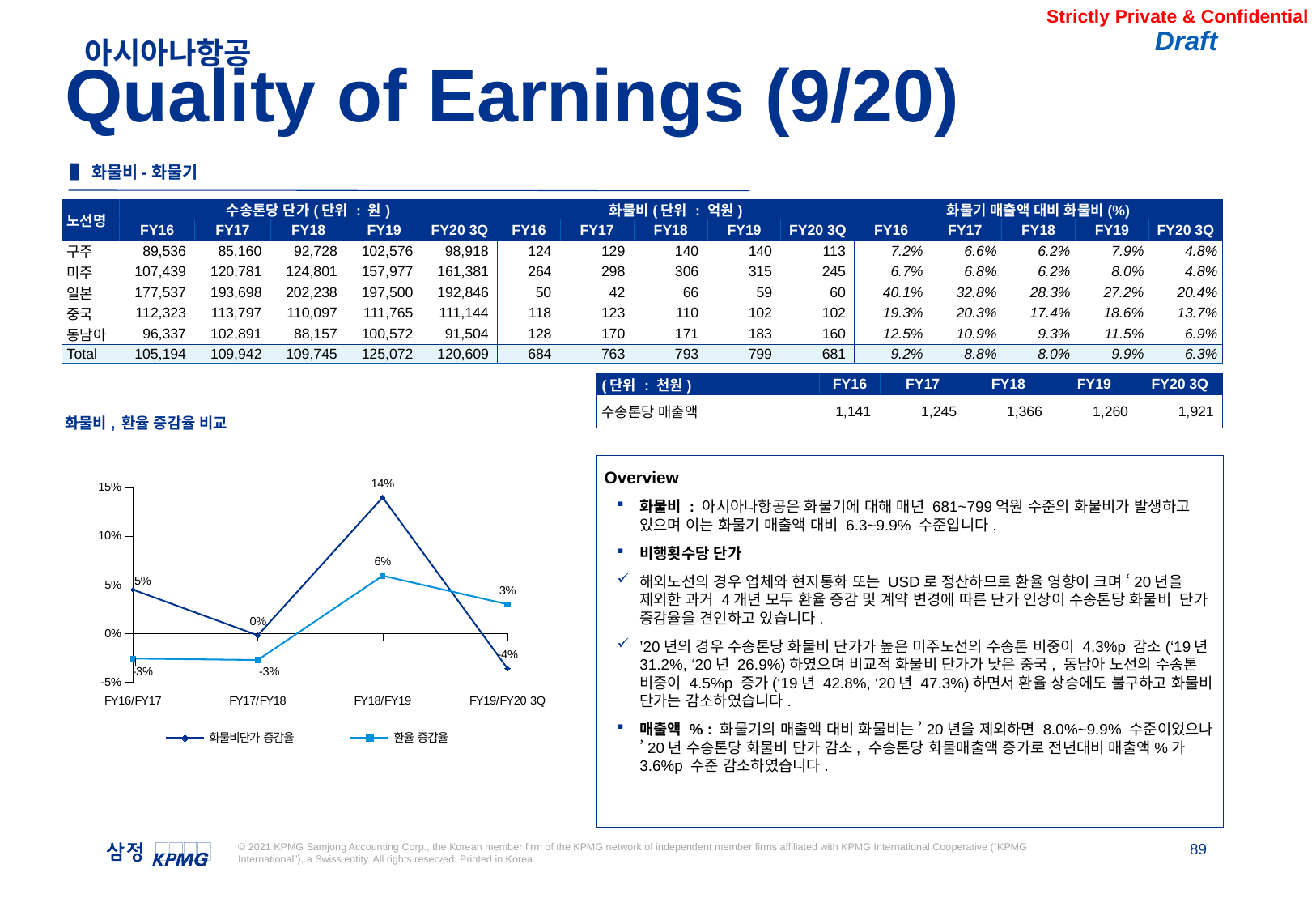

아시아나항공
Quality of Earnings (9/20)
▌화물비-화물기

| 노선명 | 수송톤당 단가(단위 : 원) |  |  |  |  | 화물비(단위 : 억원) |  |  |  |  | 화물기 매출액 대비 화물비(%) |  |  |  |  |
| --- | --- | --- | --- | --- | --- | --- | --- | --- | --- | --- | --- | --- | --- | --- | --- |
|  | FY16 | FY17 | FY18 | FY19 | FY20 3Q | FY16 | FY17 | FY18 | FY19 | FY20 3Q | FY16 | FY17 | FY18 | FY19 | FY20 3Q |
| 구주 | 89,536 | 85,160 | 92,728 | 102,576 | 98,918 | 124 | 129 | 140 | 140 | 113 | 7.2% | 6.6% | 6.2% | 7.9% | 4.8% |
| 미주 | 107,439 | 120,781 | 124,801 | 157,977 | 161,381 | 264 | 298 | 306 | 315 | 245 | 6.7% | 6.8% | 6.2% | 8.0% | 4.8% |
| 일본 | 177,537 | 193,698 | 202,238 | 197,500 | 192,846 | 50 | 42 | 66 | 59 | 60 | 40.1% | 32.8% | 28.3% | 27.2% | 20.4% |
| 중국 | 112,323 | 113,797 | 110,097 | 111,765 | 111,144 | 118 | 123 | 110 | 102 | 102 | 19.3% | 20.3% | 17.4% | 18.6% | 13.7% |
| 동남아 | 96,337 | 102,891 | 88,157 | 100,572 | 91,504 | 128 | 170 | 171 | 183 | 160 | 12.5% | 10.9% | 9.3% | 11.5% | 6.9% |
| Total | 105,194 | 109,942 | 109,745 | 125,072 | 120,609 | 684 | 763 | 793 | 799 | 681 | 9.2% | 8.8% | 8.0% | 9.9% | 6.3% |
| (단위 : 천원) | FY16 | FY17 | FY18 | FY19 | FY20 3Q |
| --- | --- | --- | --- | --- | --- |
| 수송톤당 매출액 | 1,141 | 1,245 | 1,366 | 1,260 | 1,921 |

### Chart: 화물비, 환율 증감율 비교

| Category | 화물비단가 증감율 | 환율 증감율 |
|---|---|---|
| FY16/FY17 | 0.045132552939925796 | -0.025557949159844995 |
| FY17/FY18 | -0.0017885439628303468 | -0.02700647306427073 |
| FY18/FY19 | 0.13965942079641858 | 0.059392892847405454 |
| FY19/FY20 3Q | -0.03568349206087862 | 0.030103375798910426 |
Overview
화물비 : 아시아나항공은 화물기에 대해 매년 681~799억원 수준의 화물비가 발생하고 있으며 이는 화물기 매출액 대비 6.3~9.9% 수준입니다.
비행횟수당 단가
해외노선의 경우 업체와 현지통화 또는 USD로 정산하므로 환율 영향이 크며 ‘20년을 제외한 과거 4개년 모두 환율 증감 및 계약 변경에 따른 단가 인상이 수송톤당 화물비  단가 증감율을 견인하고 있습니다.
’20년의 경우 수송톤당 화물비 단가가 높은 미주노선의 수송톤 비중이 4.3%p 감소(‘19년 31.2%, ‘20년 26.9%)하였으며 비교적 화물비 단가가 낮은 중국, 동남아 노선의 수송톤 비중이 4.5%p 증가(‘19년 42.8%, ‘20년 47.3%)하면서 환율 상승에도 불구하고 화물비 단가는 감소하였습니다.
매출액 % : 화물기의 매출액 대비 화물비는 ’20년을 제외하면 8.0%~9.9% 수준이었으나 ’20년 수송톤당 화물비 단가 감소, 수송톤당 화물매출액 증가로 전년대비 매출액%가 3.6%p 수준 감소하였습니다.